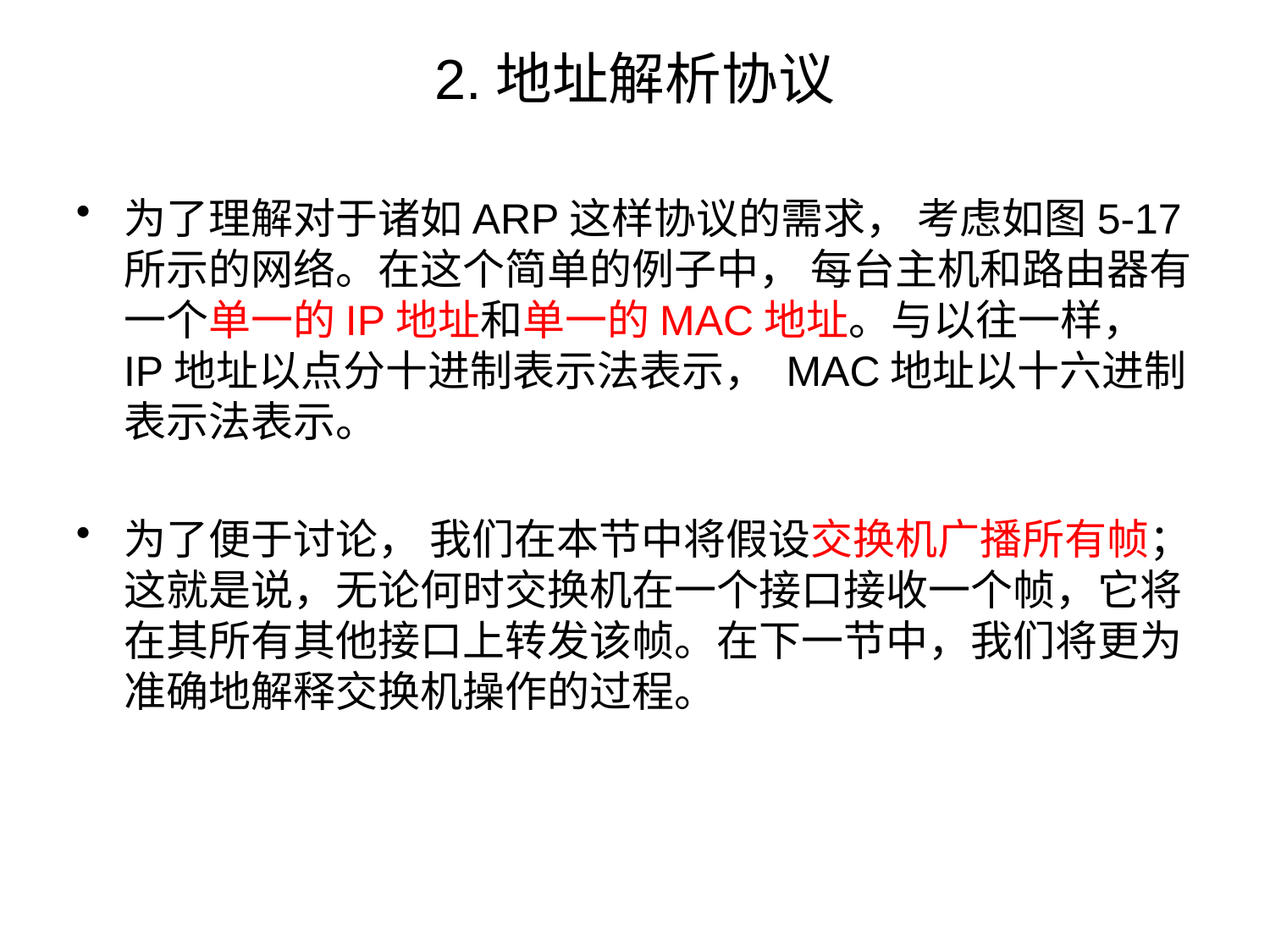

# 2.地址解析协议
为了理解对于诸如ARP这样协议的需求， 考虑如图5-17所示的网络。在这个简单的例子中， 每台主机和路由器有一个单一的IP地址和单一的MAC地址。与以往一样， IP地址以点分十进制表示法表示， MAC地址以十六进制表示法表示。

为了便于讨论， 我们在本节中将假设交换机广播所有帧；这就是说，无论何时交换机在一个接口接收一个帧，它将在其所有其他接口上转发该帧。在下一节中，我们将更为准确地解释交换机操作的过程。